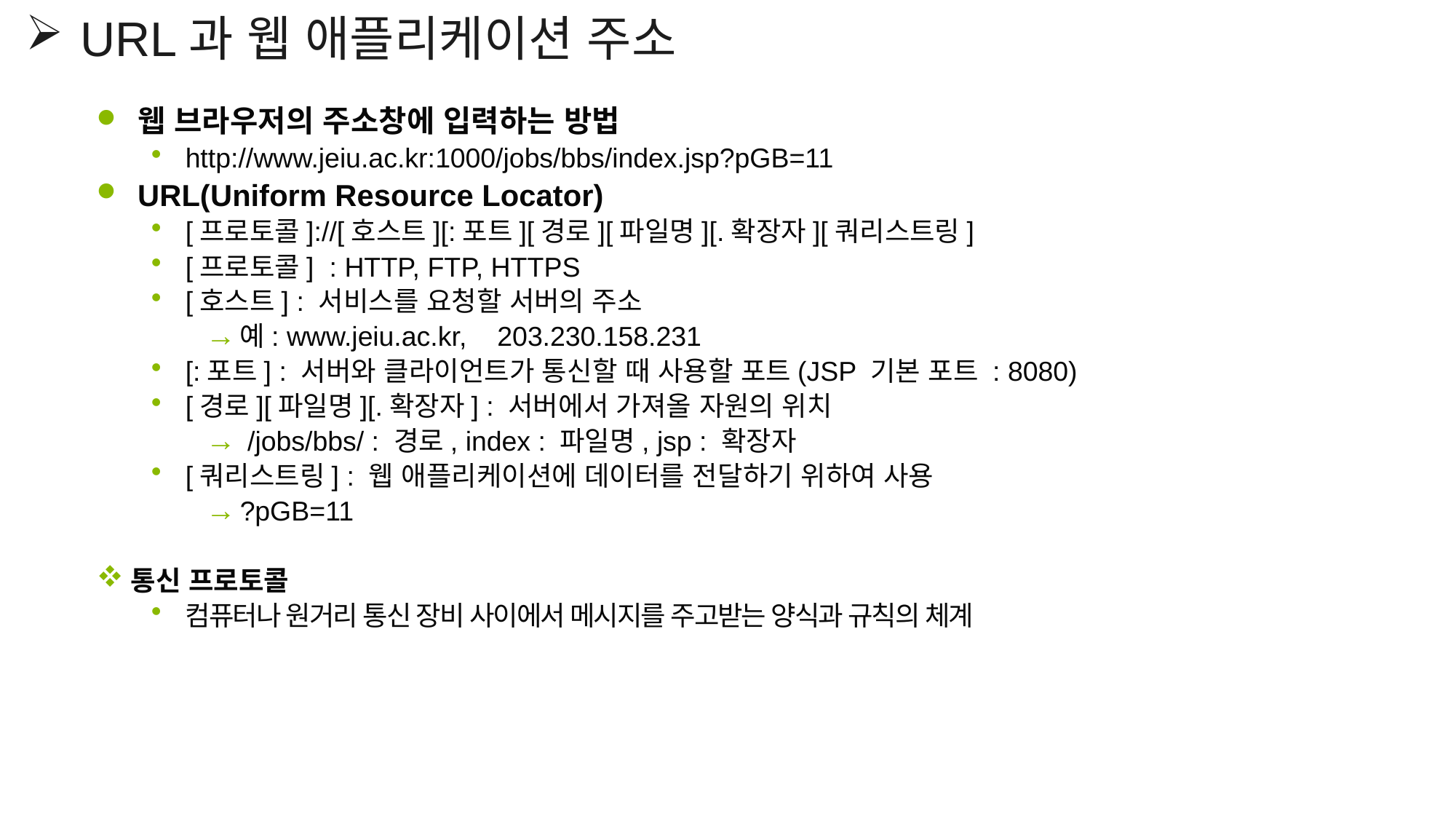

URL과 웹 애플리케이션 주소
웹 브라우저의 주소창에 입력하는 방법
http://www.jeiu.ac.kr:1000/jobs/bbs/index.jsp?pGB=11
URL(Uniform Resource Locator)
[프로토콜]://[호스트][:포트][경로][파일명][.확장자][쿼리스트링]
[프로토콜]  : HTTP, FTP, HTTPS
[호스트] : 서비스를 요청할 서버의 주소
예: www.jeiu.ac.kr,    203.230.158.231
[:포트] : 서버와 클라이언트가 통신할 때 사용할 포트(JSP 기본 포트 : 8080)
[경로][파일명][.확장자] : 서버에서 가져올 자원의 위치
 /jobs/bbs/ : 경로, index : 파일명, jsp : 확장자
[쿼리스트링] : 웹 애플리케이션에 데이터를 전달하기 위하여 사용
?pGB=11

통신 프로토콜
컴퓨터나 원거리 통신 장비 사이에서 메시지를 주고받는 양식과 규칙의 체계